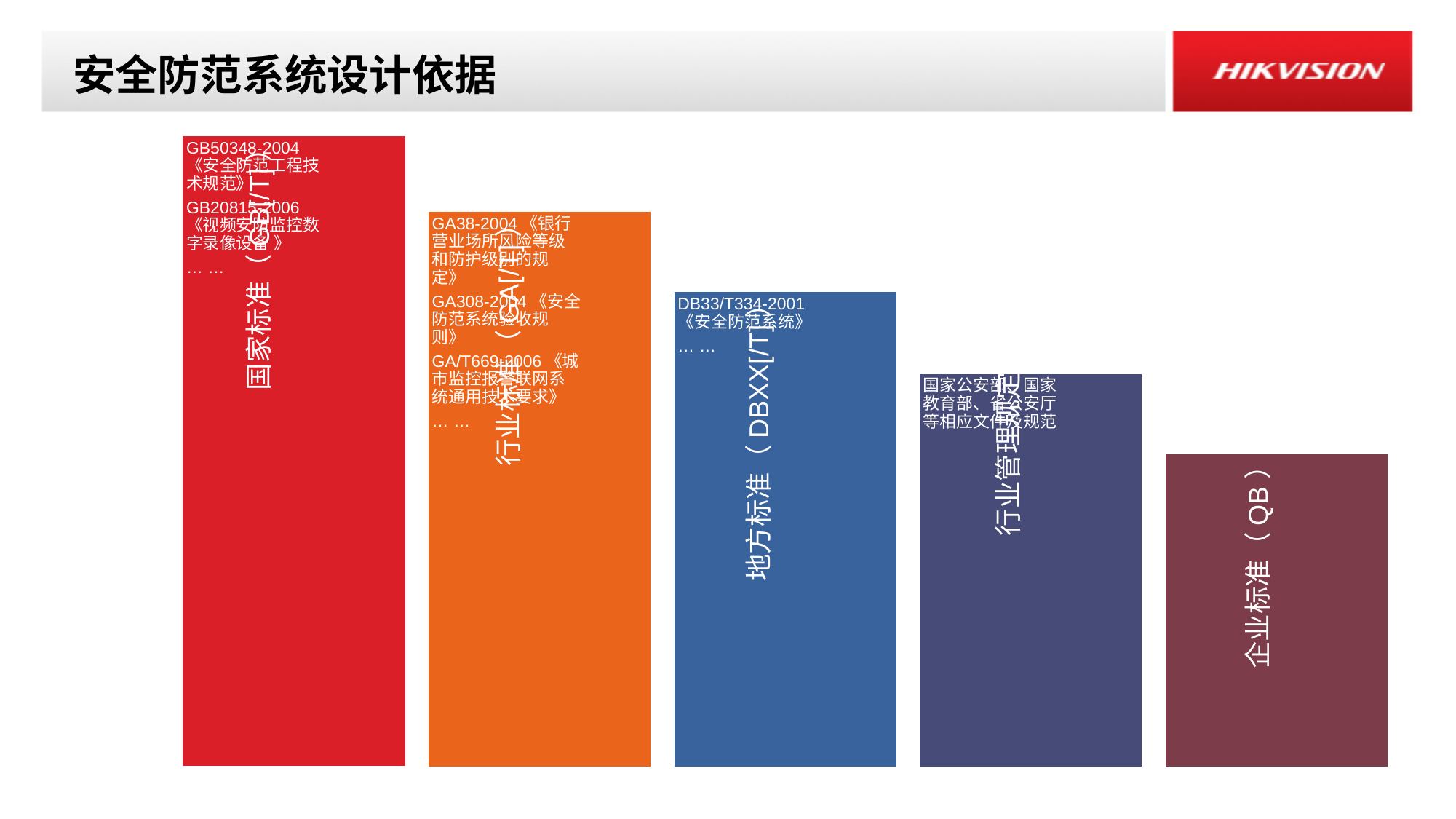

安全防范系统设计依据
地方标准（DBXX[/T]）
行业标准（GA[/T]）
行业管理规定
企业标准（QB）
国家标准（GB[/T]）
GB50348-2004《安全防范工程技术规范》
GB20815-2006《视频安防监控数字录像设备 》
… …
GA38-2004《银行营业场所风险等级和防护级别的规定》
GA308-2004《安全防范系统验收规则》
GA/T669-2006《城市监控报警联网系统通用技术要求》
… …
DB33/T334-2001《安全防范系统》
… …
国家公安部、国家教育部、省公安厅等相应文件及规范